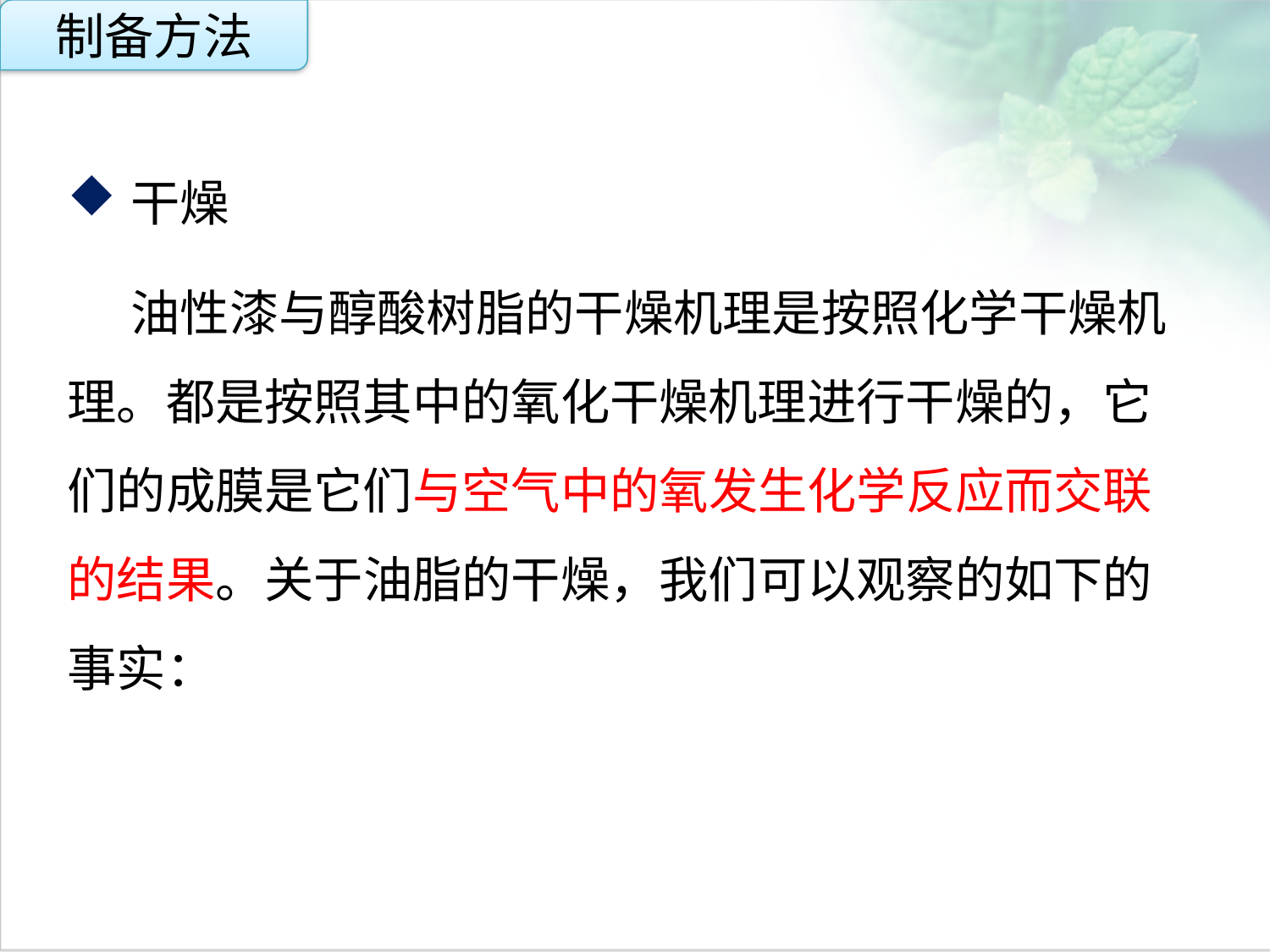

制备方法
干燥
油性漆与醇酸树脂的干燥机理是按照化学干燥机理。都是按照其中的氧化干燥机理进行干燥的，它们的成膜是它们与空气中的氧发生化学反应而交联的结果。关于油脂的干燥，我们可以观察的如下的事实：
点击添加文本
点击添加文本
点击添加文本
点击添加文本